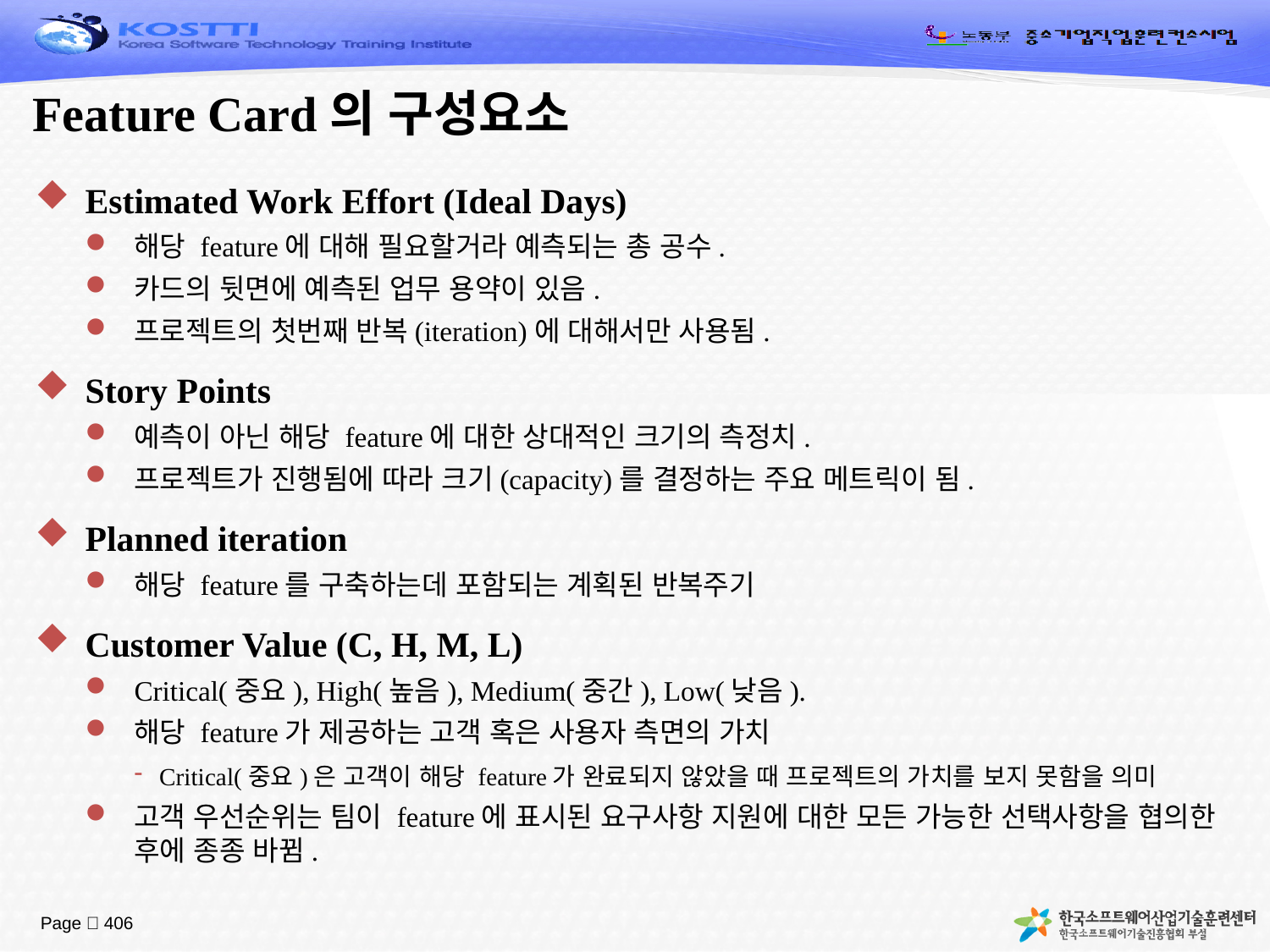

# Feature Card의 구성요소
Estimated Work Effort (Ideal Days)
해당 feature에 대해 필요할거라 예측되는 총 공수.
카드의 뒷면에 예측된 업무 용약이 있음.
프로젝트의 첫번째 반복(iteration)에 대해서만 사용됨.
Story Points
예측이 아닌 해당 feature에 대한 상대적인 크기의 측정치.
프로젝트가 진행됨에 따라 크기(capacity)를 결정하는 주요 메트릭이 됨.
Planned iteration
해당 feature를 구축하는데 포함되는 계획된 반복주기
Customer Value (C, H, M, L)
Critical(중요), High(높음), Medium(중간), Low(낮음).
해당 feature가 제공하는 고객 혹은 사용자 측면의 가치
Critical(중요)은 고객이 해당 feature가 완료되지 않았을 때 프로젝트의 가치를 보지 못함을 의미
고객 우선순위는 팀이 feature에 표시된 요구사항 지원에 대한 모든 가능한 선택사항을 협의한 후에 종종 바뀜.